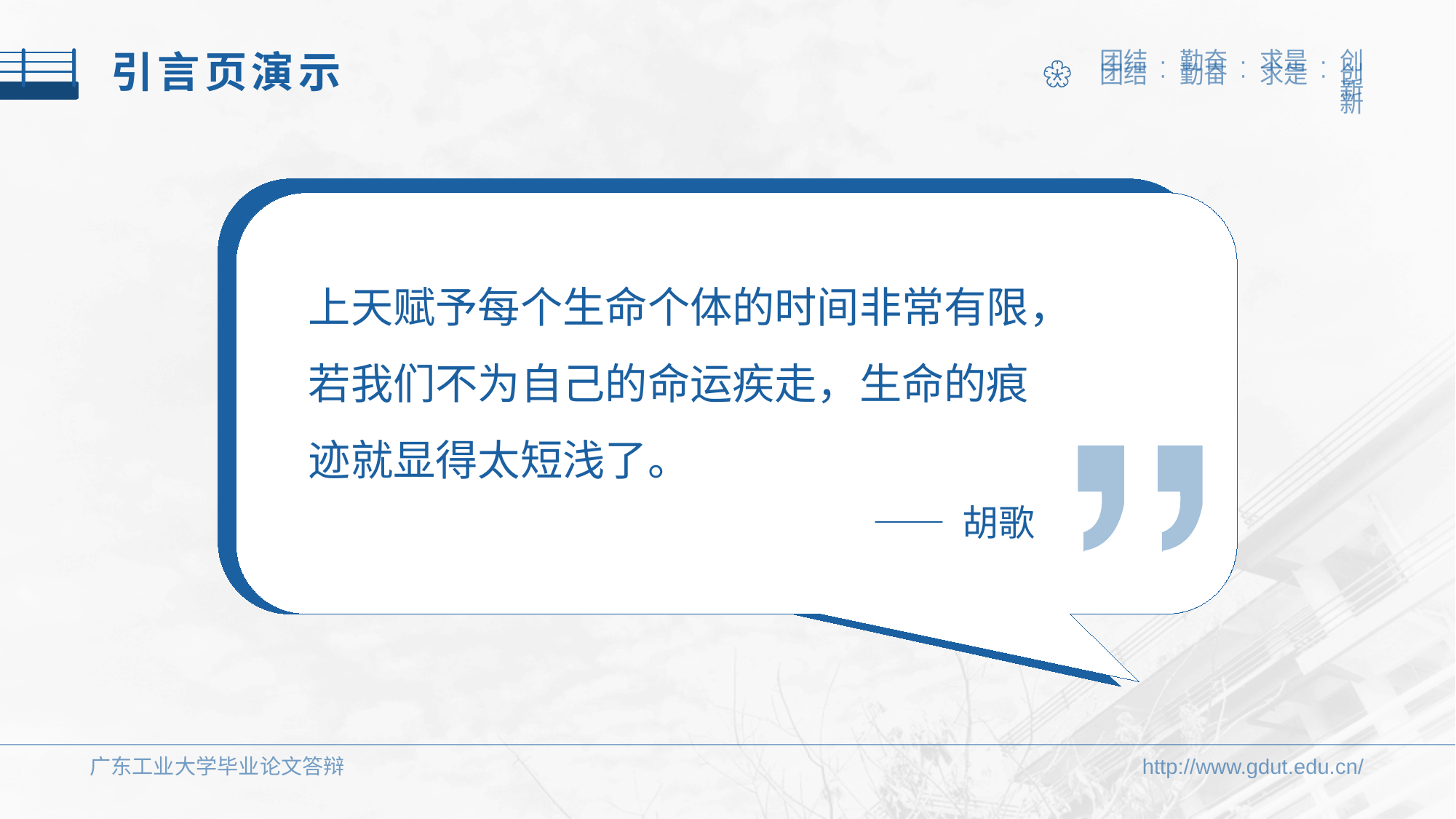

引言页演示

上天赋予每个生命个体的时间非常有限，若我们不为自己的命运疾走，生命的痕迹就显得太短浅了。
—— 胡歌